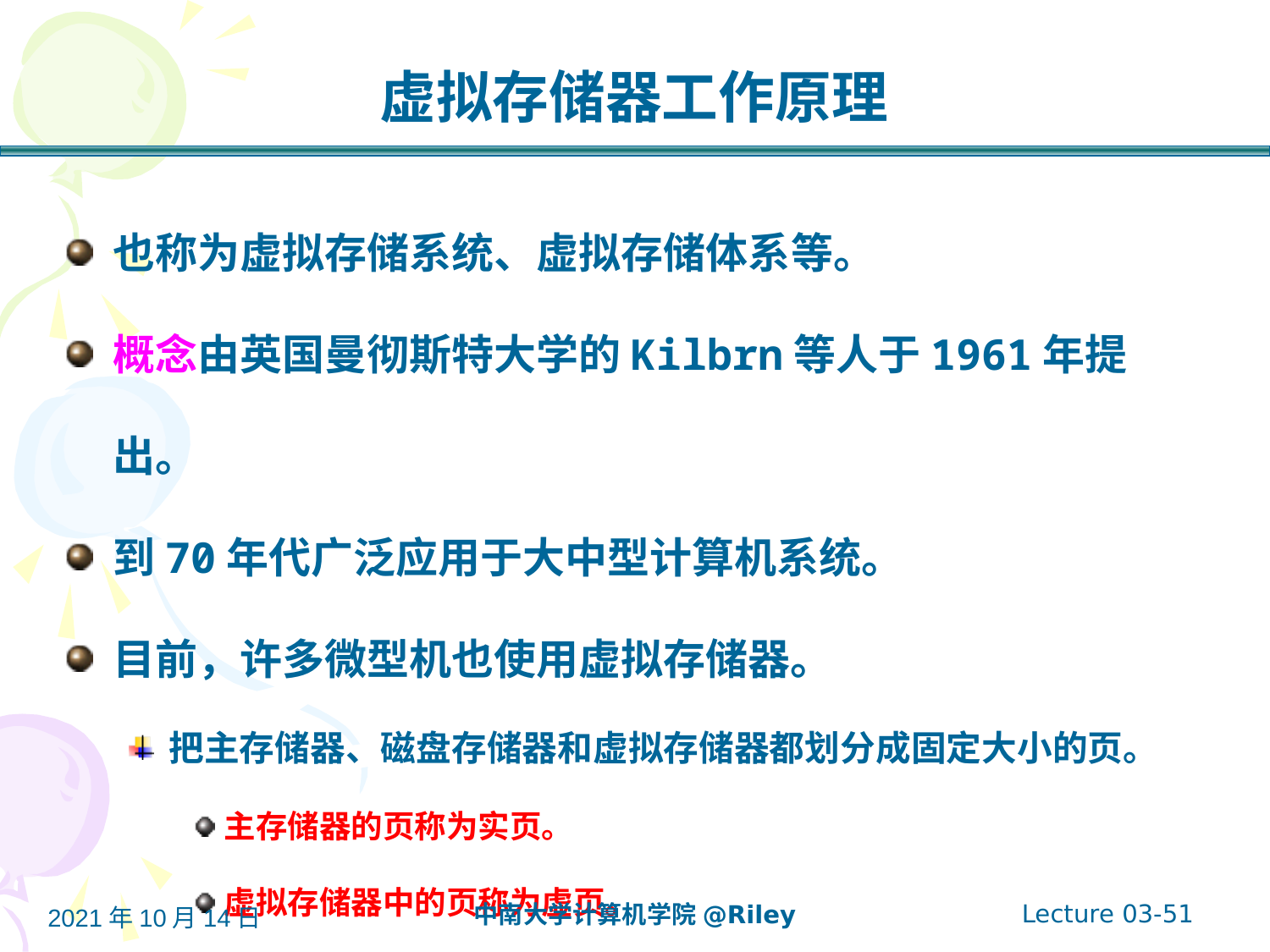

# 虚拟存储器工作原理
也称为虚拟存储系统、虚拟存储体系等。
概念由英国曼彻斯特大学的Kilbrn等人于1961年提出。
到70年代广泛应用于大中型计算机系统。
目前，许多微型机也使用虚拟存储器。
把主存储器、磁盘存储器和虚拟存储器都划分成固定大小的页。
主存储器的页称为实页。
虚拟存储器中的页称为虚页。
Lecture 03-51
中南大学计算机学院@Riley
2021年10月14日